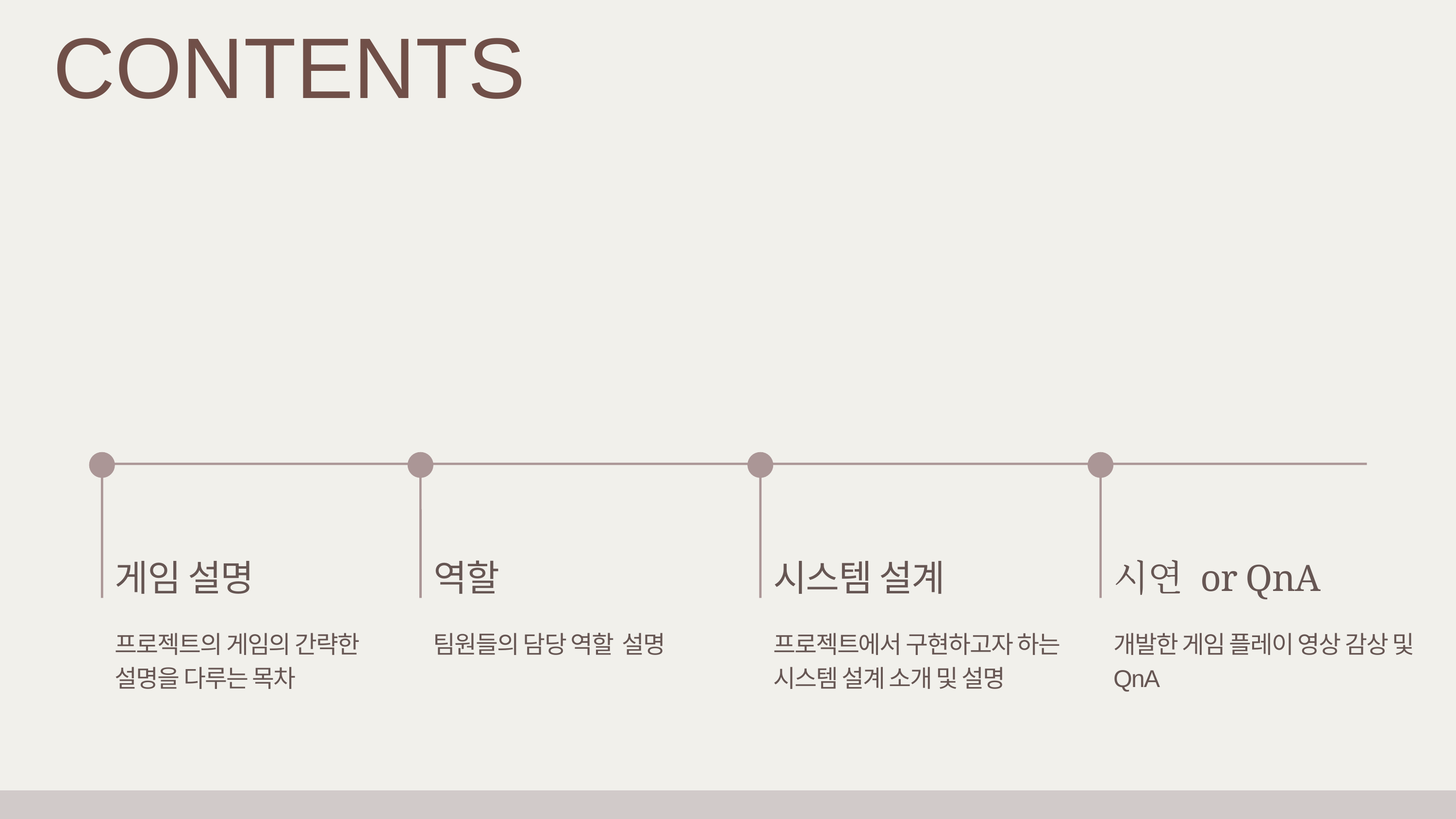

CONTENTS

게임 설명
역할
시스템 설계
시연 or QnA
프로젝트의 게임의 간략한 설명을 다루는 목차
팀원들의 담당 역할  설명
프로젝트에서 구현하고자 하는 시스템 설계 소개 및 설명
개발한 게임 플레이 영상 감상 및 QnA